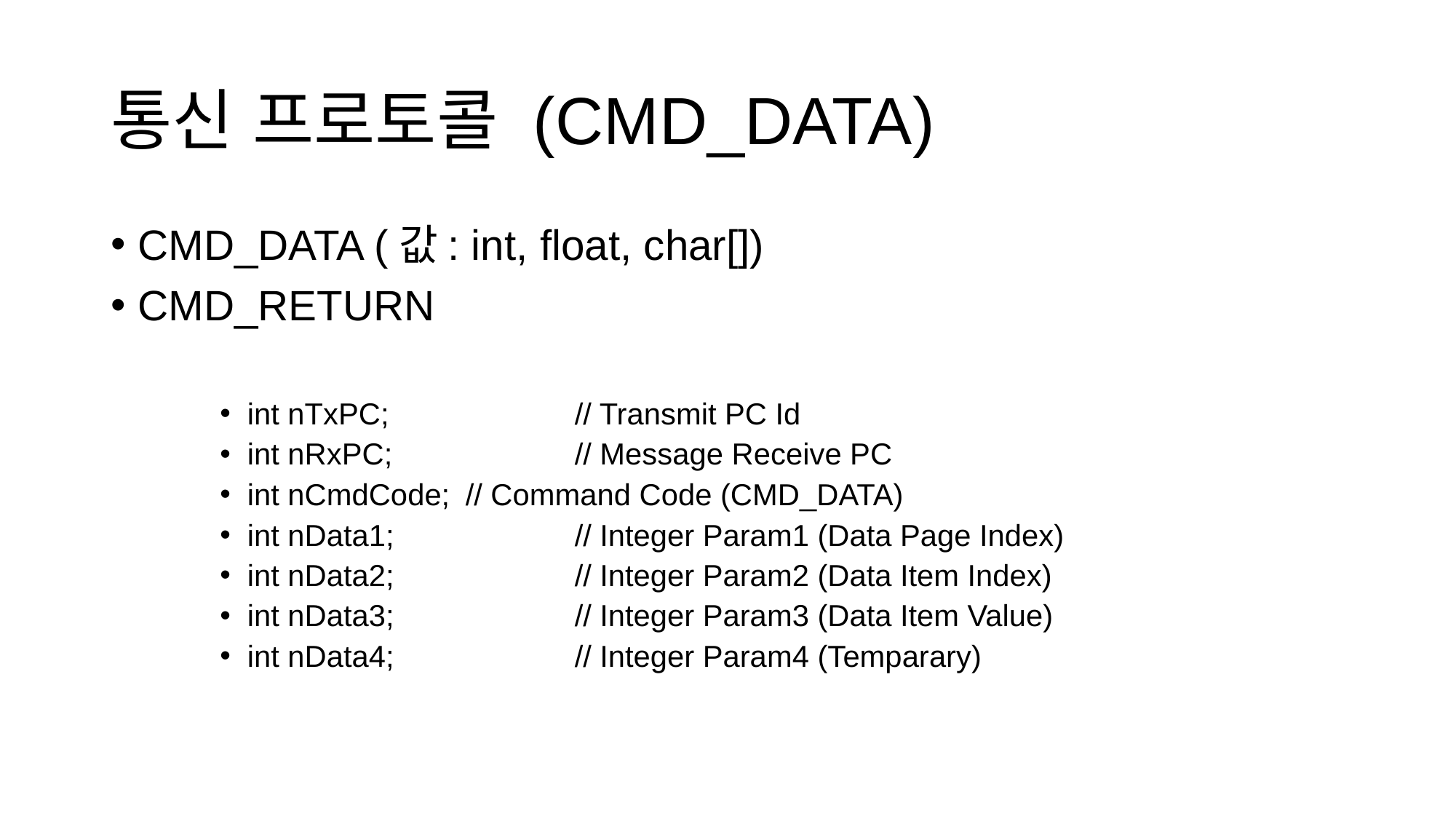

# 통신 프로토콜 (CMD_DATA)
CMD_DATA (값: int, float, char[])
CMD_RETURN

int nTxPC;		// Transmit PC Id
int nRxPC;		// Message Receive PC
int nCmdCode;	// Command Code (CMD_DATA)
int nData1;		// Integer Param1 (Data Page Index)
int nData2;		// Integer Param2 (Data Item Index)
int nData3;		// Integer Param3 (Data Item Value)
int nData4;		// Integer Param4 (Temparary)